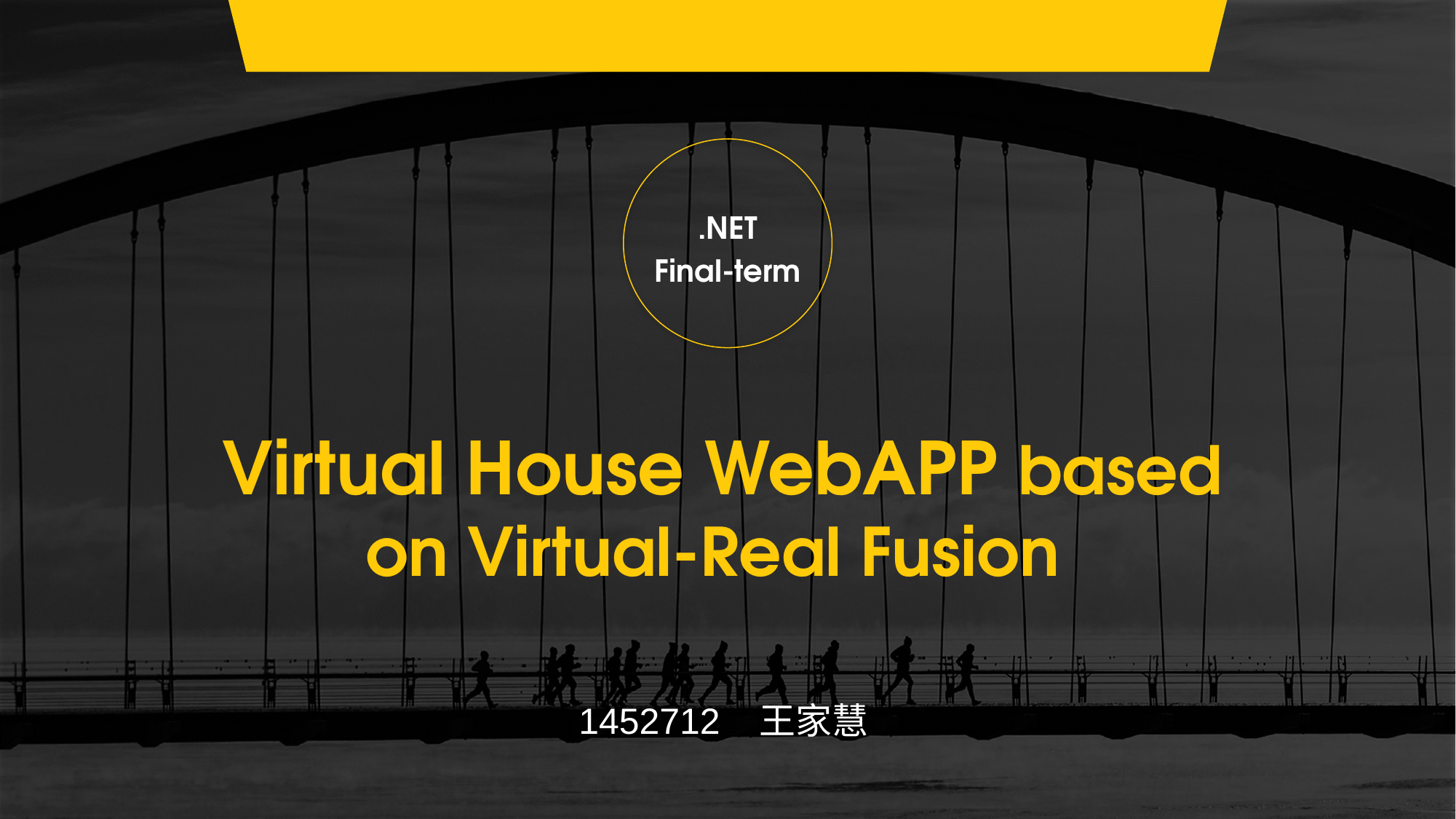

.NET
Final-term

Virtual House WebAPP based on Virtual-Real Fusion
1452712   王家慧